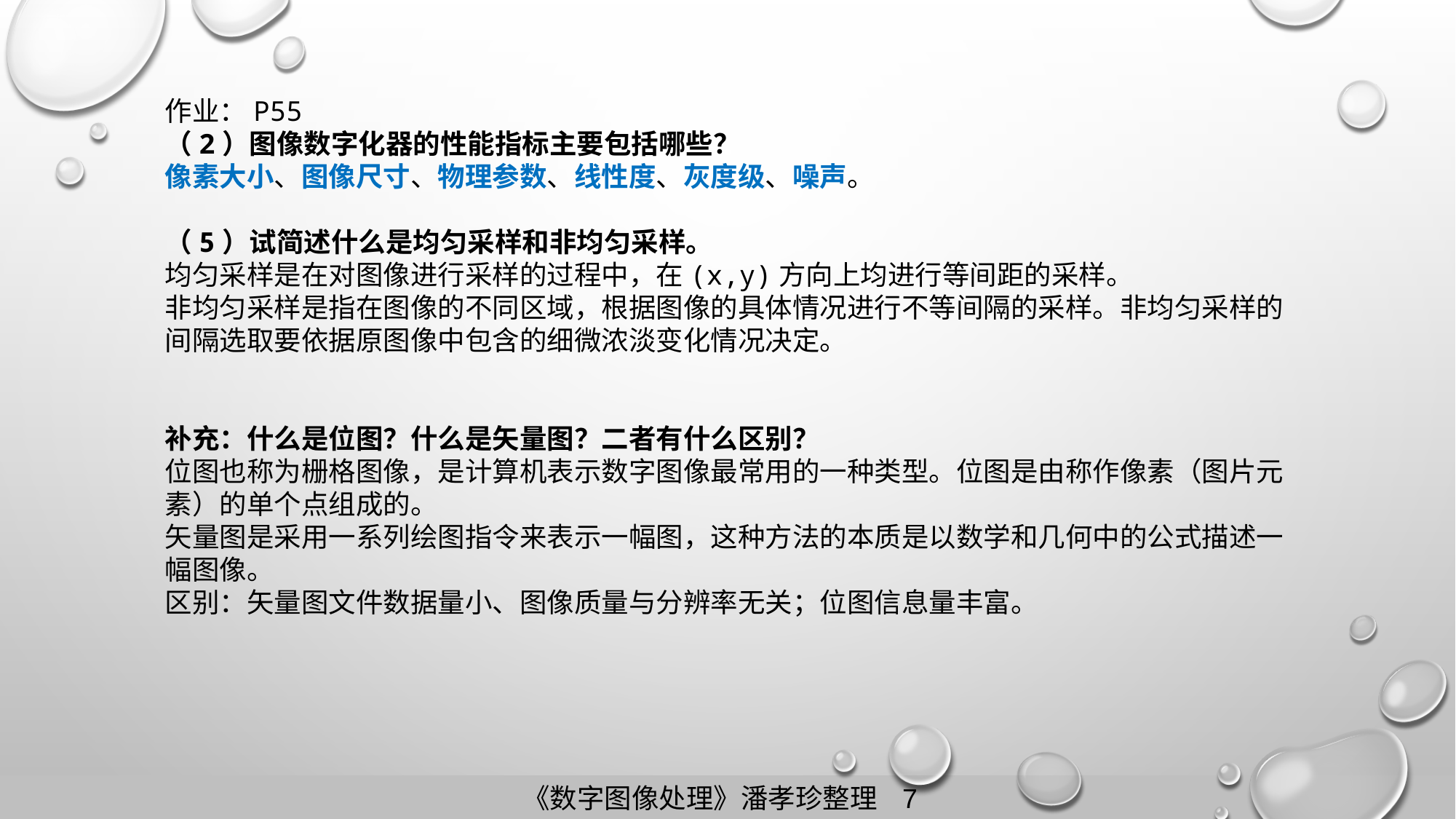

作业：P55
（2）图像数字化器的性能指标主要包括哪些？
像素大小、图像尺寸、物理参数、线性度、灰度级、噪声。

（5）试简述什么是均匀采样和非均匀采样。
均匀采样是在对图像进行采样的过程中，在(x,y)方向上均进行等间距的采样。
非均匀采样是指在图像的不同区域，根据图像的具体情况进行不等间隔的采样。非均匀采样的间隔选取要依据原图像中包含的细微浓淡变化情况决定。

补充：什么是位图？什么是矢量图？二者有什么区别？
位图也称为栅格图像，是计算机表示数字图像最常用的一种类型。位图是由称作像素（图片元素）的单个点组成的。
矢量图是采用一系列绘图指令来表示一幅图，这种方法的本质是以数学和几何中的公式描述一幅图像。
区别：矢量图文件数据量小、图像质量与分辨率无关；位图信息量丰富。